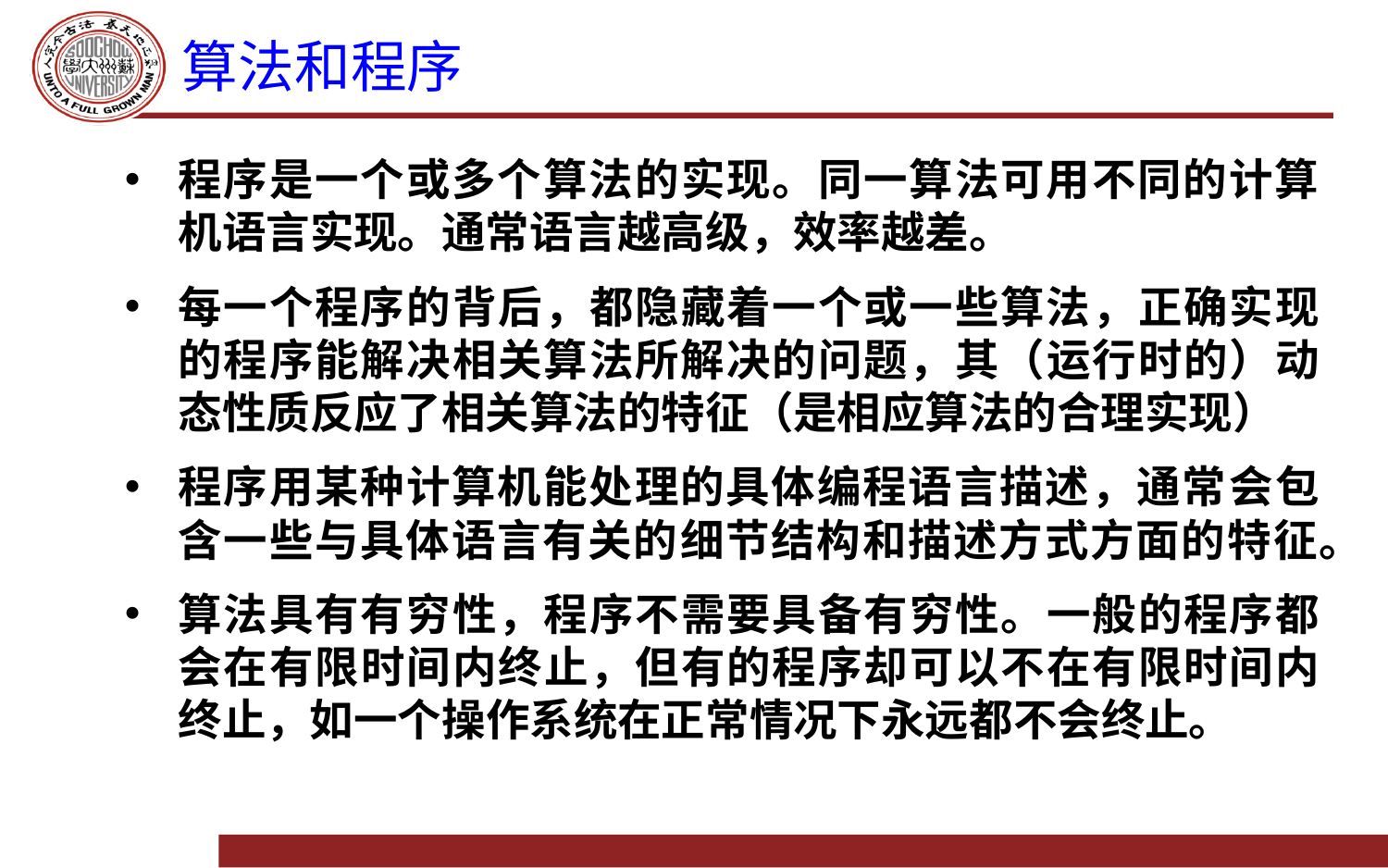

# 算法和程序
程序是一个或多个算法的实现。同一算法可用不同的计算机语言实现。通常语言越高级，效率越差。
每一个程序的背后，都隐藏着一个或一些算法，正确实现的程序能解决相关算法所解决的问题，其（运行时的）动态性质反应了相关算法的特征（是相应算法的合理实现）
程序用某种计算机能处理的具体编程语言描述，通常会包含一些与具体语言有关的细节结构和描述方式方面的特征。
算法具有有穷性，程序不需要具备有穷性。一般的程序都会在有限时间内终止，但有的程序却可以不在有限时间内终止，如一个操作系统在正常情况下永远都不会终止。